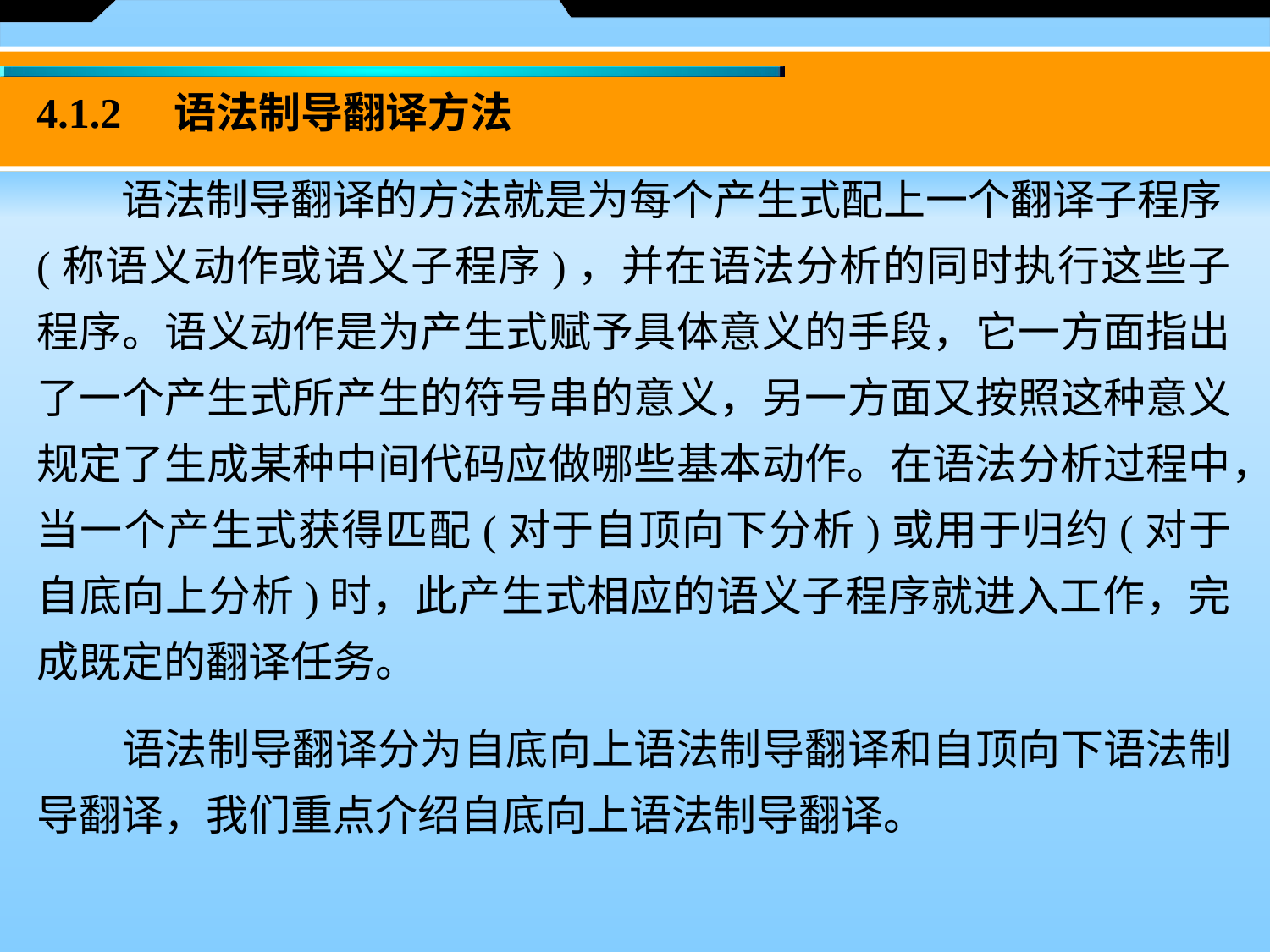

4.1.2　语法制导翻译方法
　　语法制导翻译的方法就是为每个产生式配上一个翻译子程序(称语义动作或语义子程序)，并在语法分析的同时执行这些子程序。语义动作是为产生式赋予具体意义的手段，它一方面指出了一个产生式所产生的符号串的意义，另一方面又按照这种意义规定了生成某种中间代码应做哪些基本动作。在语法分析过程中，当一个产生式获得匹配(对于自顶向下分析)或用于归约(对于自底向上分析)时，此产生式相应的语义子程序就进入工作，完成既定的翻译任务。
　　语法制导翻译分为自底向上语法制导翻译和自顶向下语法制导翻译，我们重点介绍自底向上语法制导翻译。